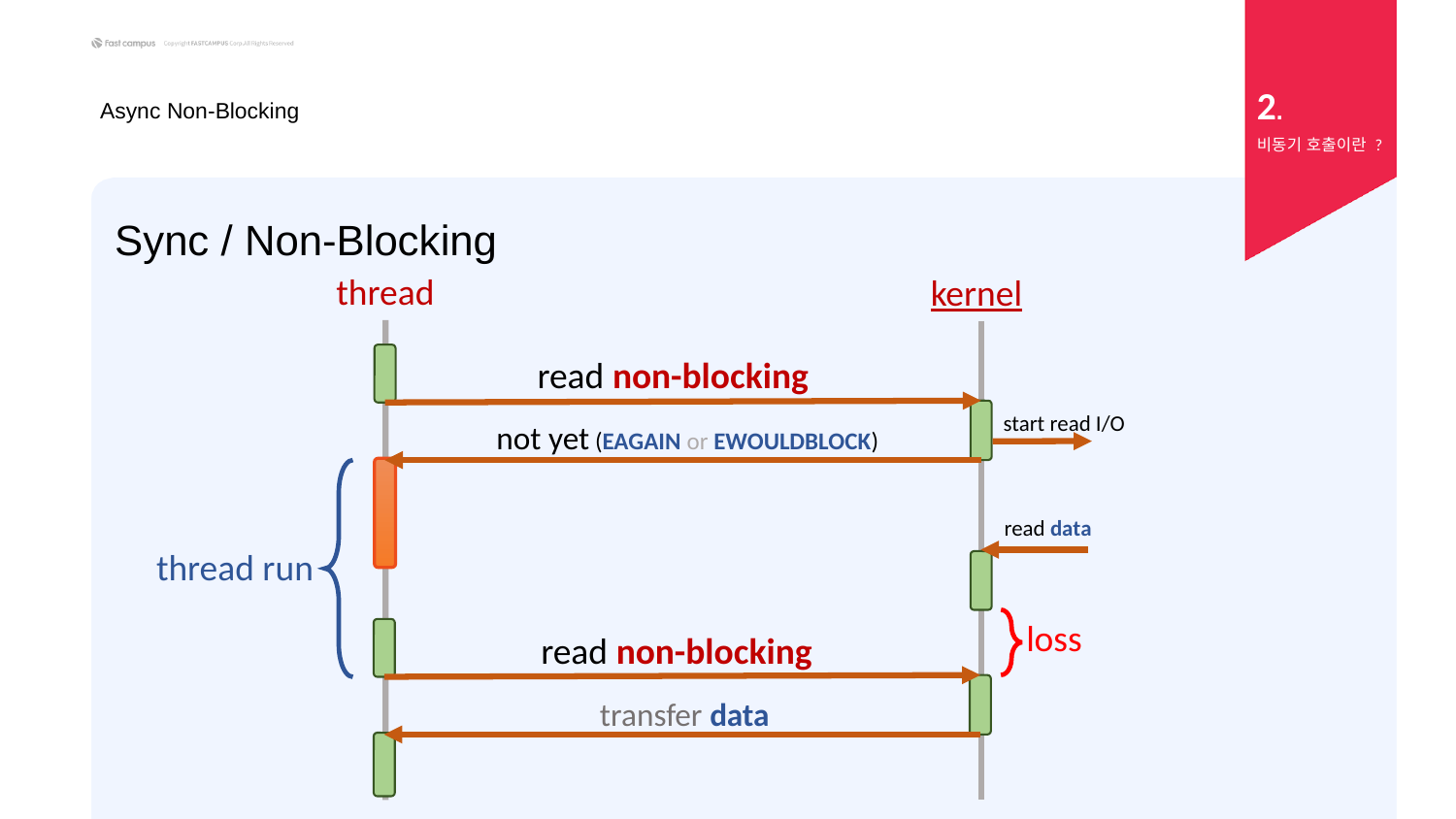

2.
# Async Non-Blocking
비동기 호출이란 ?
Sync / Non-Blocking
thread
kernel

read non-blocking

start read I/O
not yet (EAGAIN or EWOULDBLOCK)

read data
thread run

loss

read non-blocking

transfer data